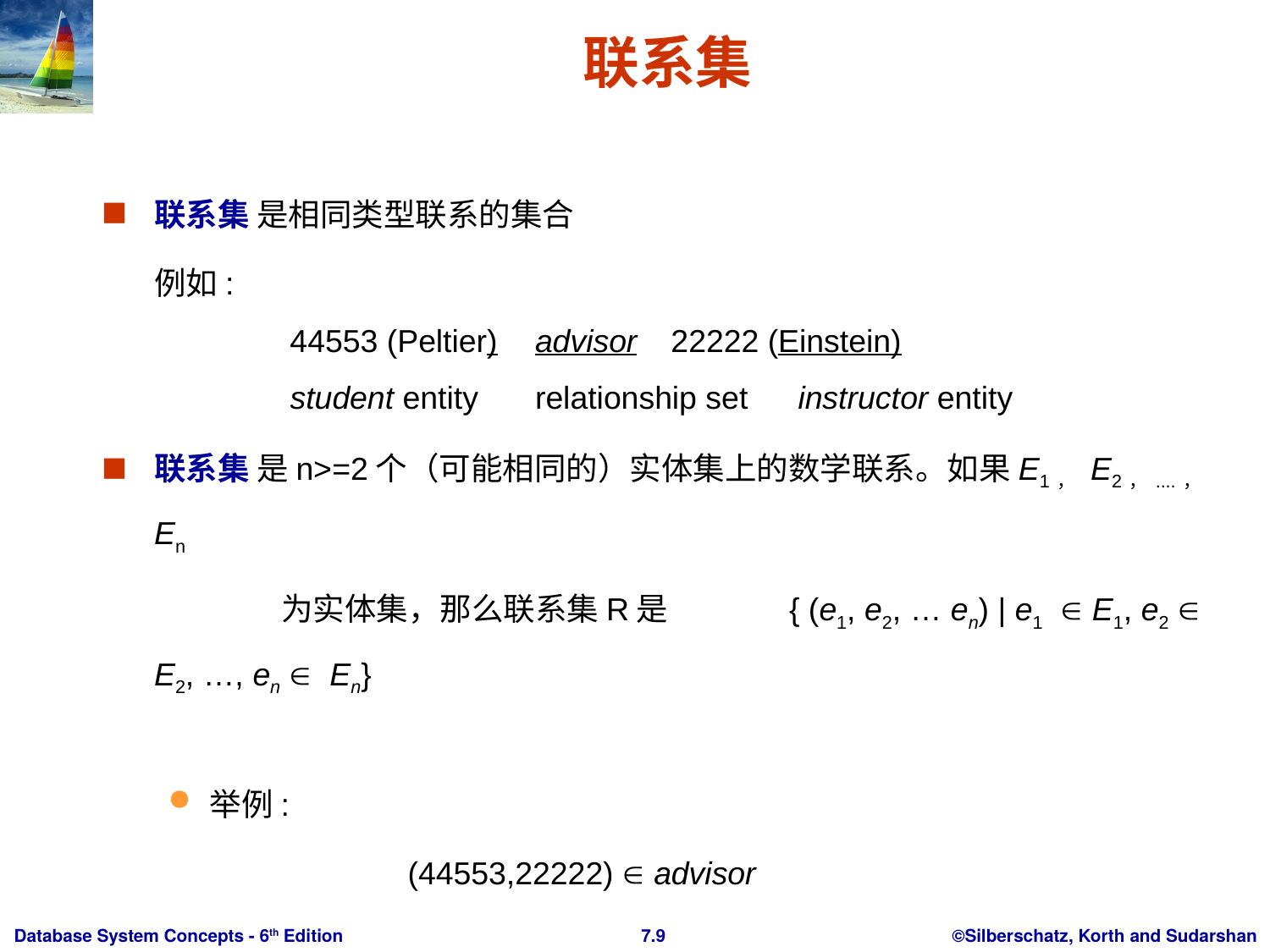

# 联系集
联系集 是相同类型联系的集合
	例如:
	 44553 (Peltier) 	advisor	 22222 (Einstein)
	 student entity	relationship set	 instructor entity
联系集 是n>=2个（可能相同的）实体集上的数学联系。如果E1， E2，....， En
		为实体集，那么联系集R是	{ (e1, e2, … en) | e1  ∈ E1, e2 ∈  E2, …, en ∈  En}
举例:
		        (44553,22222) ∈ advisor